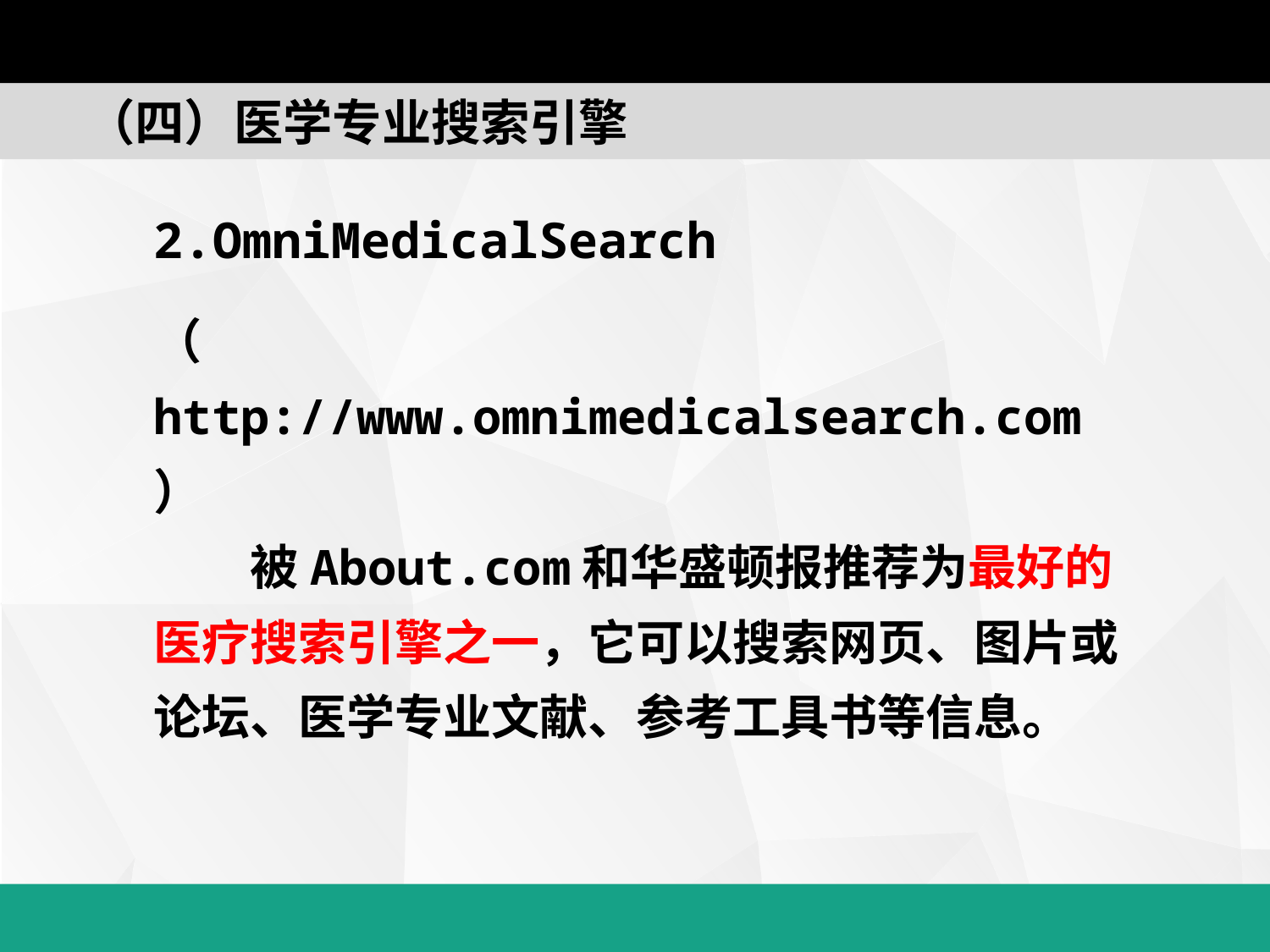

（四）医学专业搜索引擎
2.OmniMedicalSearch
（ http://www.omnimedicalsearch.com ）
　　被About.com和华盛顿报推荐为最好的医疗搜索引擎之一，它可以搜索网页、图片或论坛、医学专业文献、参考工具书等信息。